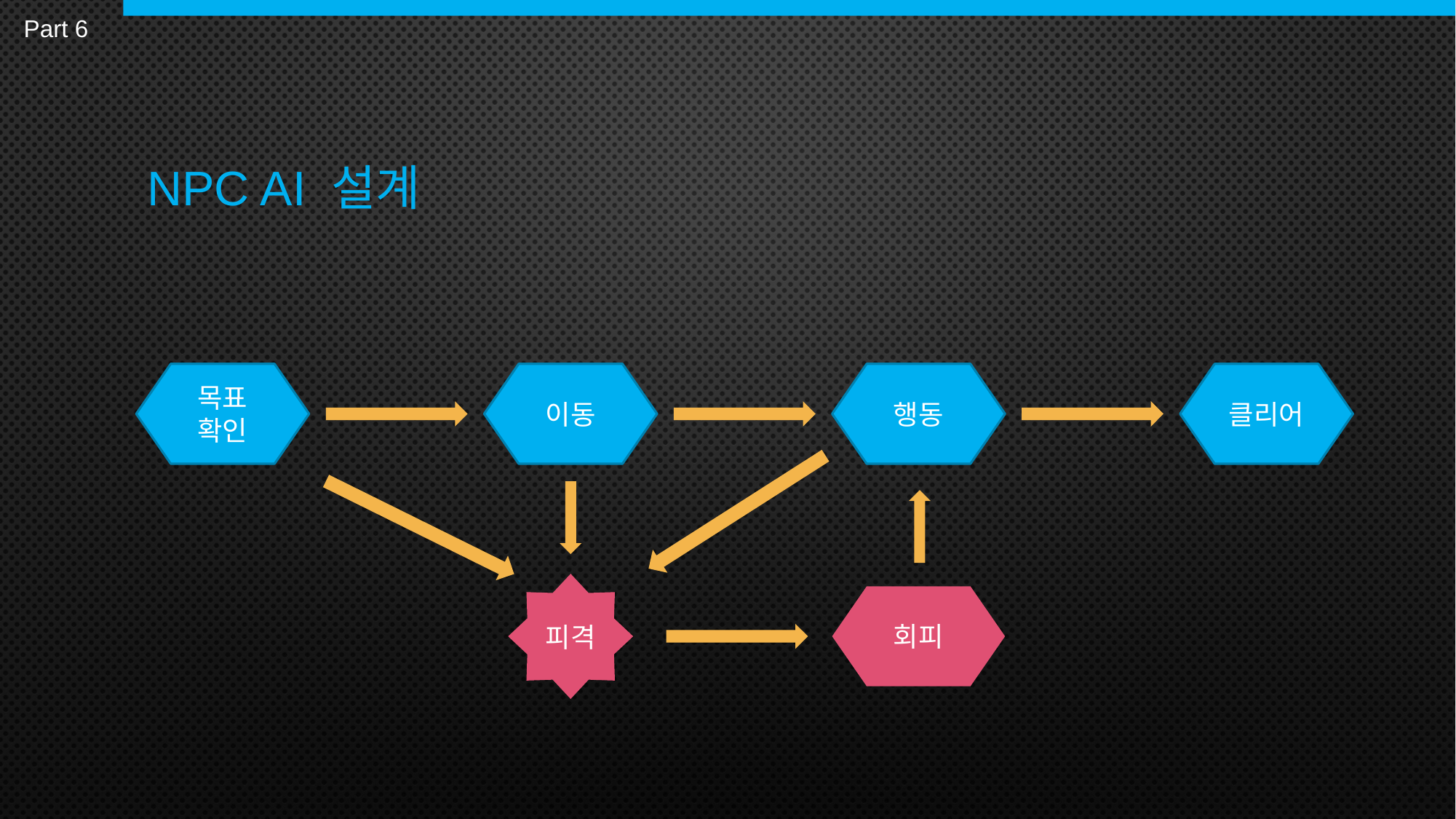

Part 6
# NPC AI 설계
클리어
목표 확인
이동
행동

피격
회피